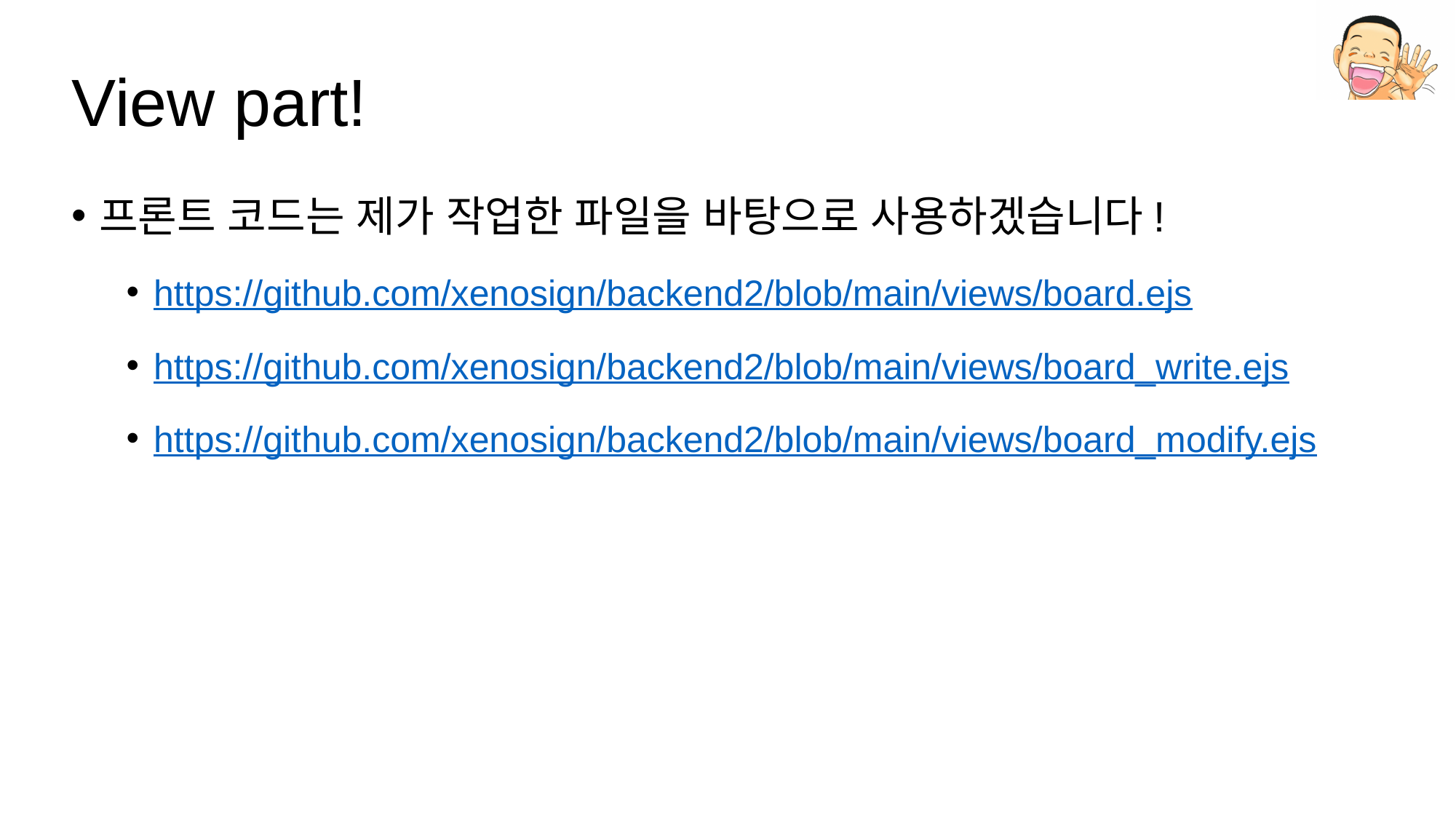

# View part!
프론트 코드는 제가 작업한 파일을 바탕으로 사용하겠습니다!
https://github.com/xenosign/backend2/blob/main/views/board.ejs
https://github.com/xenosign/backend2/blob/main/views/board_write.ejs
https://github.com/xenosign/backend2/blob/main/views/board_modify.ejs